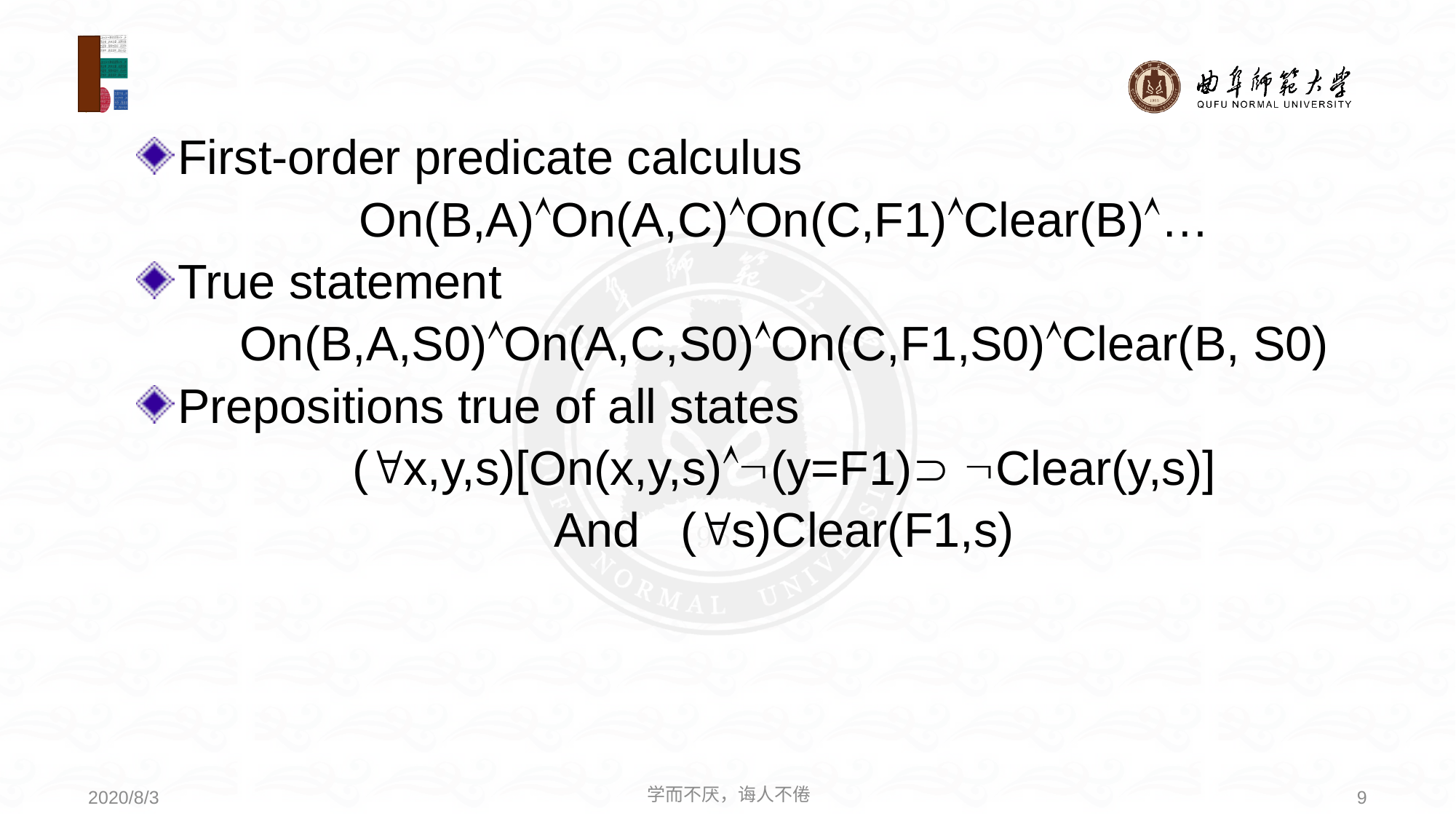

First-order predicate calculus
On(B,A)∧On(A,C)∧On(C,F1)∧Clear(B)∧…
True statement
On(B,A,S0)∧On(A,C,S0)∧On(C,F1,S0)∧Clear(B, S0)
Prepositions true of all states
(∀x,y,s)[On(x,y,s)∧¬(y=F1)⊃ ¬Clear(y,s)]
And   (∀s)Clear(F1,s)
学而不厌，诲人不倦
9
2020/8/3